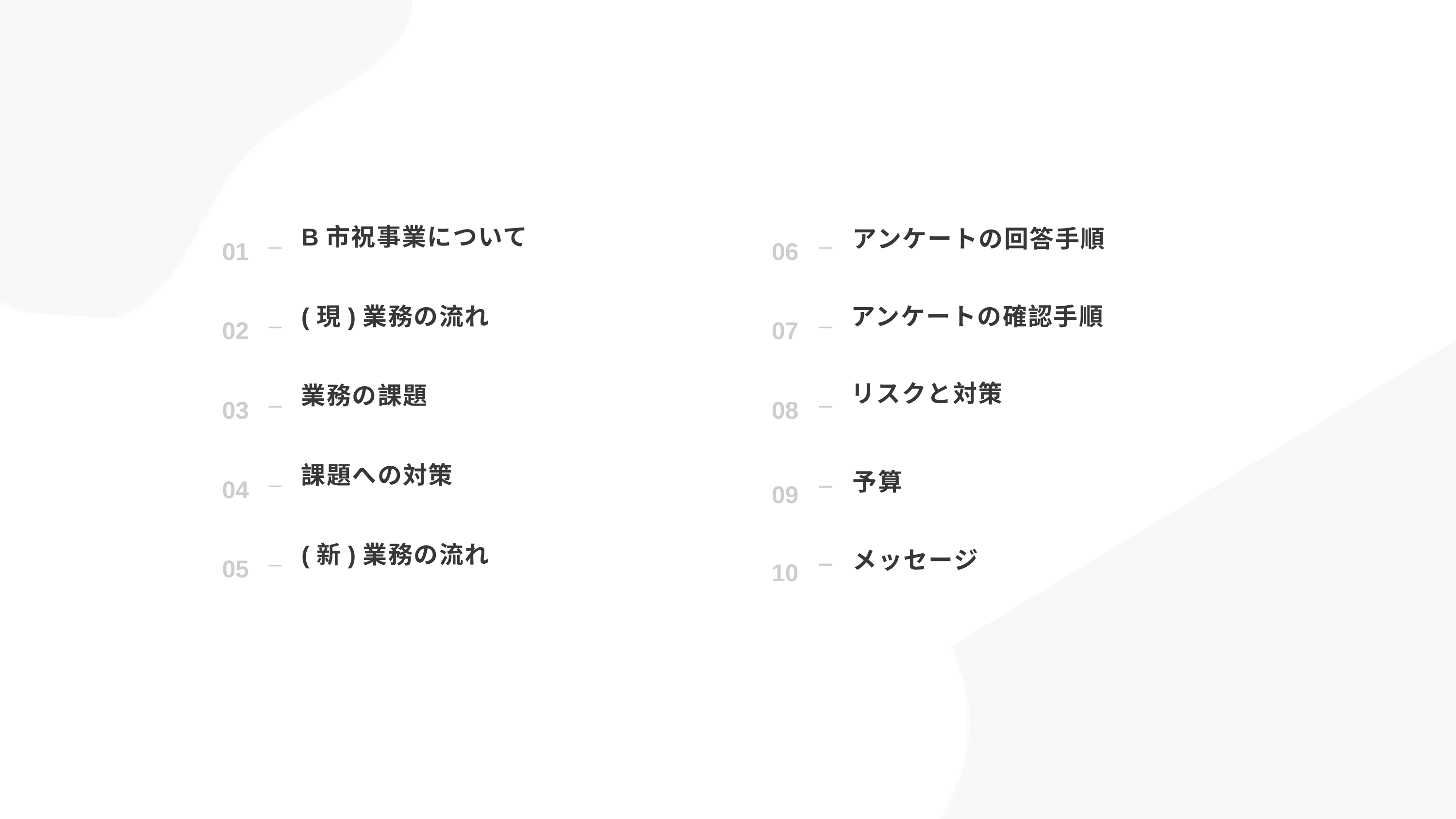

目次
B市祝事業について
アンケートの回答手順
01
06

(現)業務の流れ
アンケートの確認手順
02
07

リスクと対策
業務の課題
03
08

課題への対策
04
予算
09

(新)業務の流れ
05
メッセージ
10